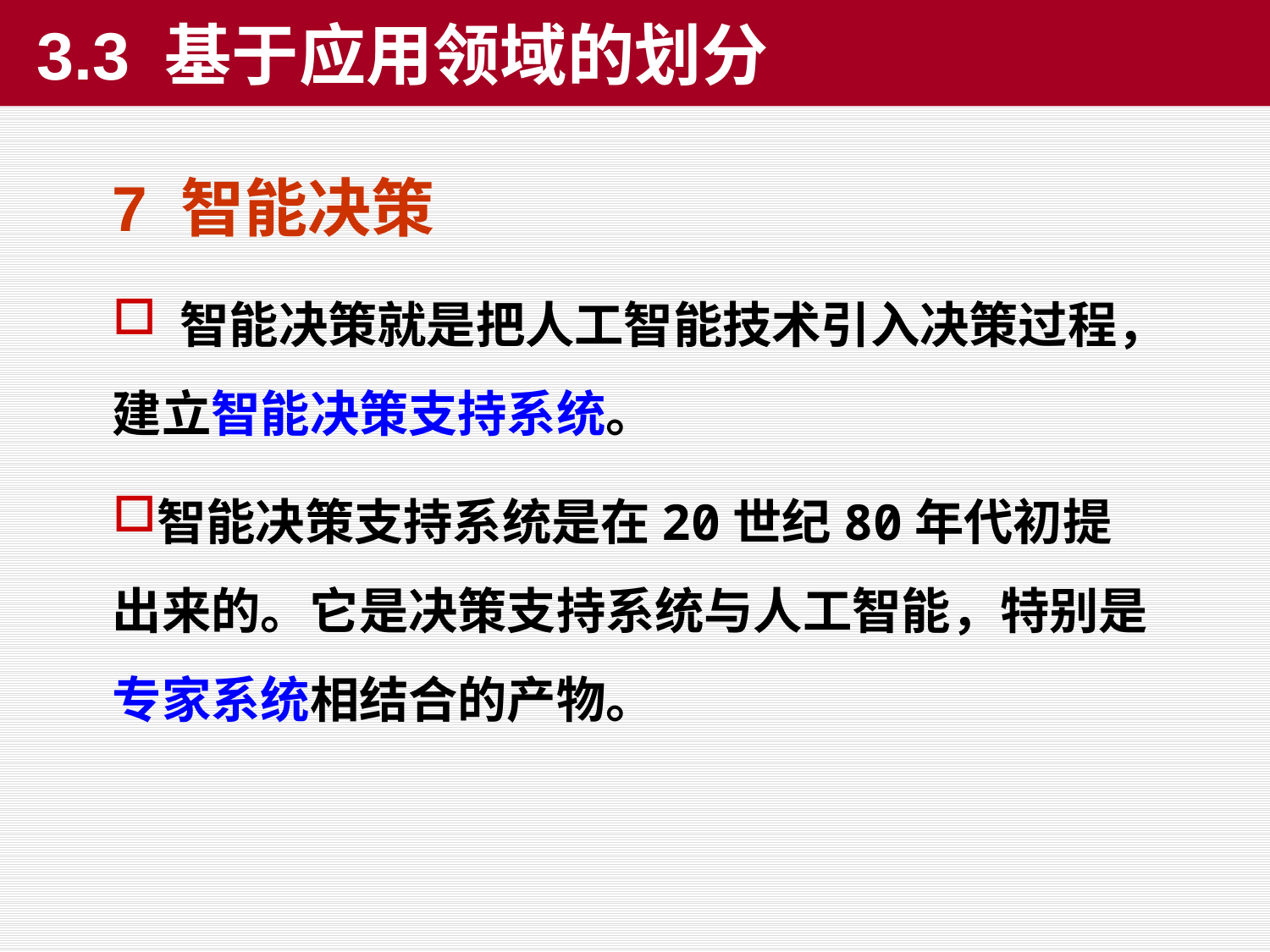

3.3 基于应用领域的划分
7 智能决策
 智能决策就是把人工智能技术引入决策过程，建立智能决策支持系统。
智能决策支持系统是在20世纪80年代初提出来的。它是决策支持系统与人工智能，特别是专家系统相结合的产物。